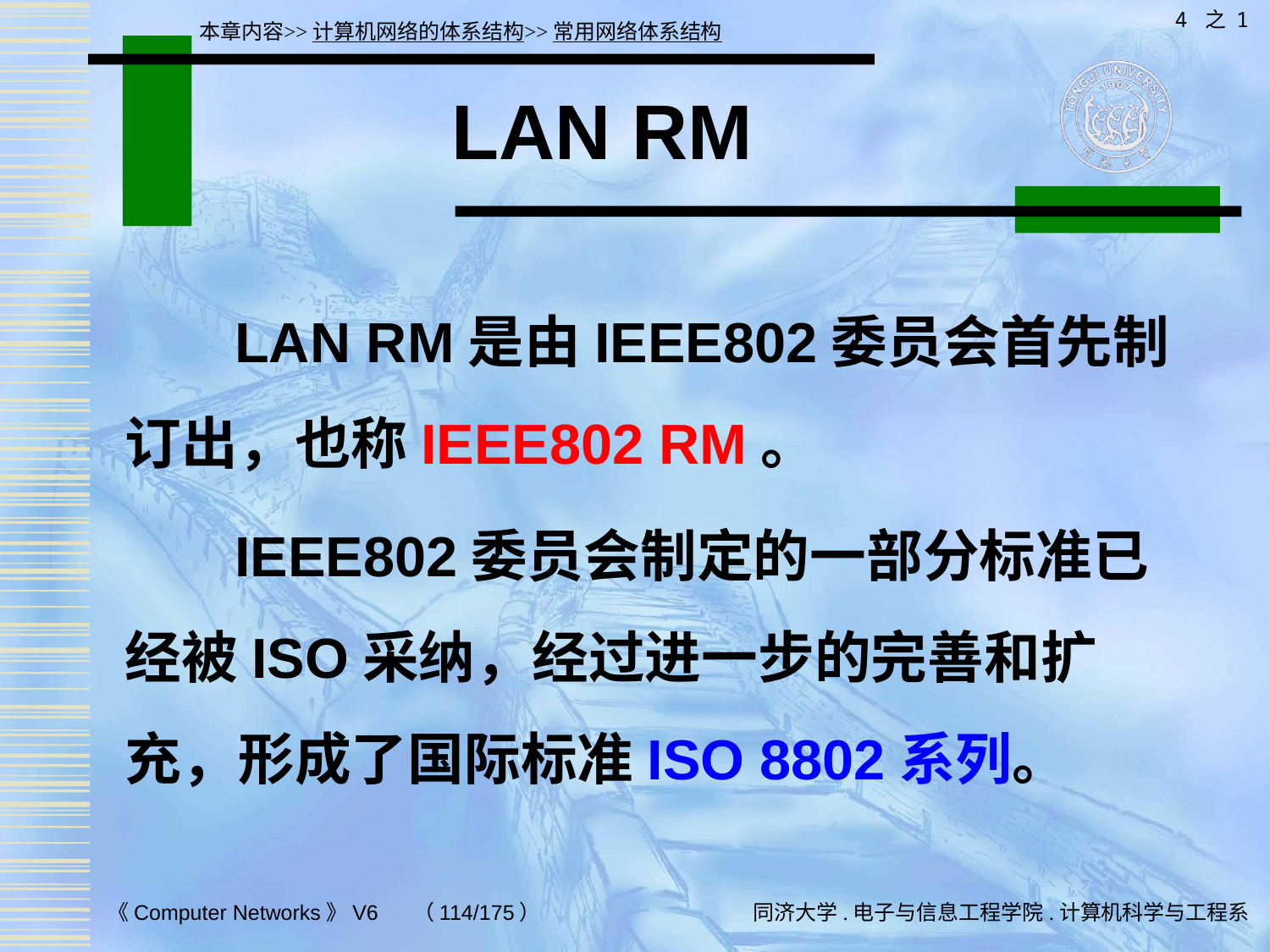

4 之 1
本章内容>>计算机网络的体系结构>>常用网络体系结构
# LAN RM
       LAN RM是由IEEE802委员会首先制订出，也称IEEE802 RM。
       IEEE802委员会制定的一部分标准已经被ISO采纳，经过进一步的完善和扩充，形成了国际标准ISO 8802系列。